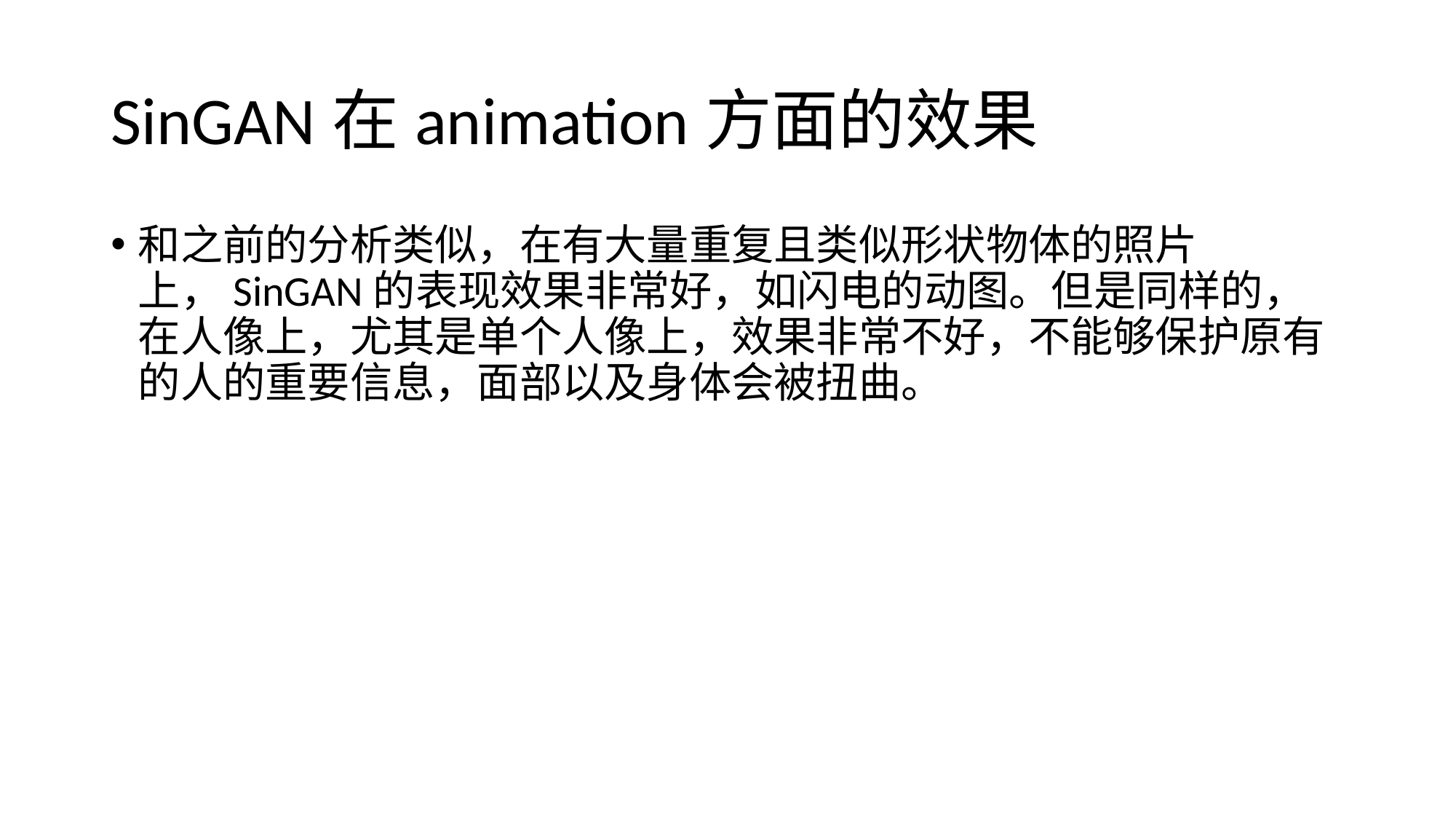

# SinGAN在animation方面的效果
和之前的分析类似，在有大量重复且类似形状物体的照片上，SinGAN的表现效果非常好，如闪电的动图。但是同样的，在人像上，尤其是单个人像上，效果非常不好，不能够保护原有的人的重要信息，面部以及身体会被扭曲。